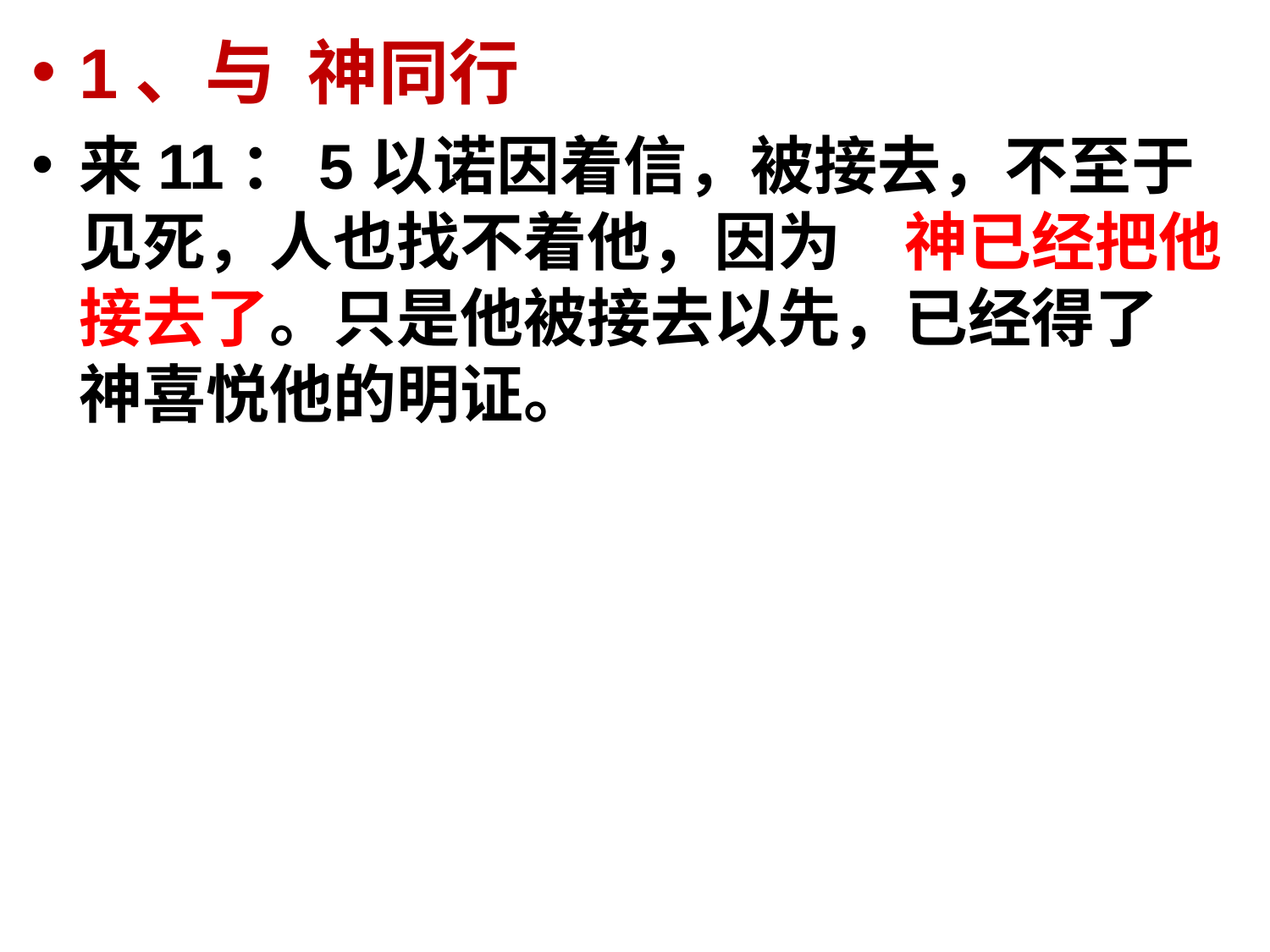

1、与  神同行
来11：5以诺因着信，被接去，不至于见死，人也找不着他，因为　神已经把他接去了。只是他被接去以先，已经得了　神喜悦他的明证。

9